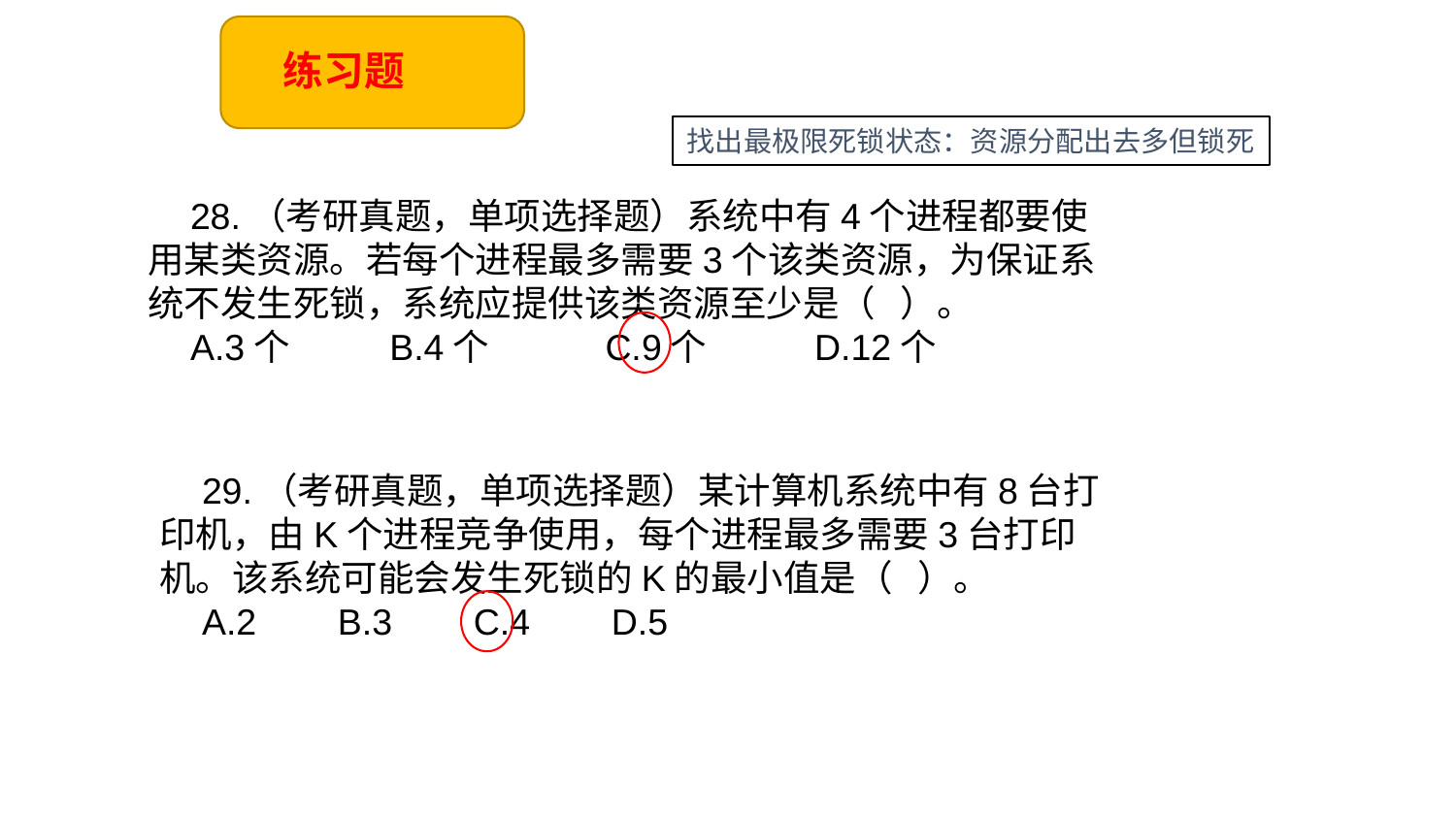

练习题
练习题

找出最极限死锁状态：资源分配出去多但锁死
28.（考研真题，单项选择题）系统中有4个进程都要使用某类资源。若每个进程最多需要3个该类资源，为保证系统不发生死锁，系统应提供该类资源至少是（   ）。
A.3个           B.4个             C.9个            D.12个

29.（考研真题，单项选择题）某计算机系统中有8台打印机，由K个进程竞争使用，每个进程最多需要3台打印机。该系统可能会发生死锁的K的最小值是（   ）。
A.2        B.3        C.4        D.5